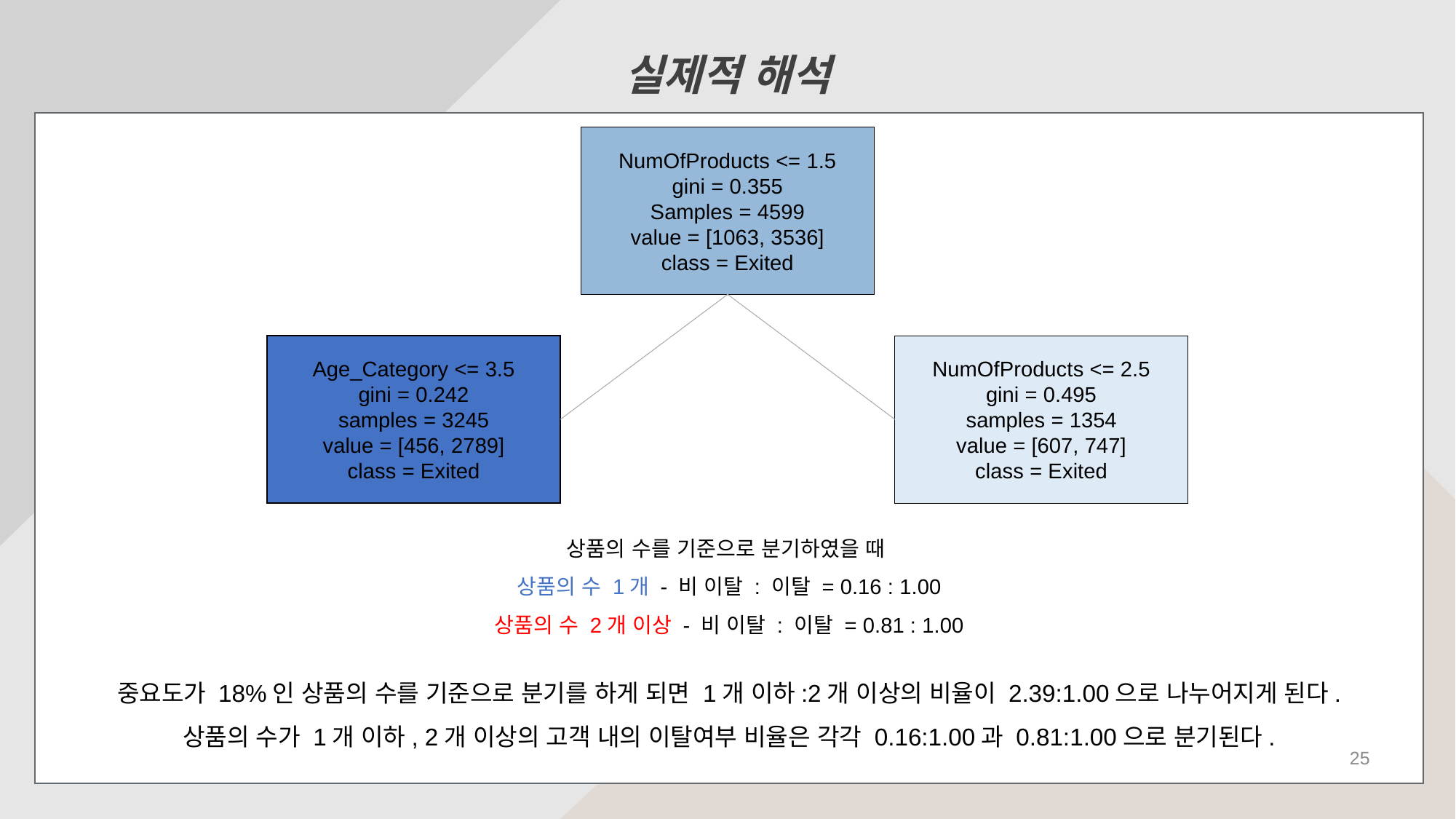

실제적 해석

NumOfProducts <= 1.5
gini = 0.355
Samples = 4599
value = [1063, 3536]
class = Exited

Age_Category <= 3.5
gini = 0.242
samples = 3245
value = [456, 2789]
class = Exited
NumOfProducts <= 2.5
gini = 0.495
samples = 1354
value = [607, 747]
class = Exited
상품의 수를 기준으로 분기하였을 때
상품의 수 1개 - 비 이탈 : 이탈 = 0.16 : 1.00
상품의 수 2개 이상 - 비 이탈 : 이탈 = 0.81 : 1.00
중요도가 18%인 상품의 수를 기준으로 분기를 하게 되면 1개 이하:2개 이상의 비율이 2.39:1.00으로 나누어지게 된다.
상품의 수가 1개 이하, 2개 이상의 고객 내의 이탈여부 비율은 각각 0.16:1.00과 0.81:1.00으로 분기된다.
25